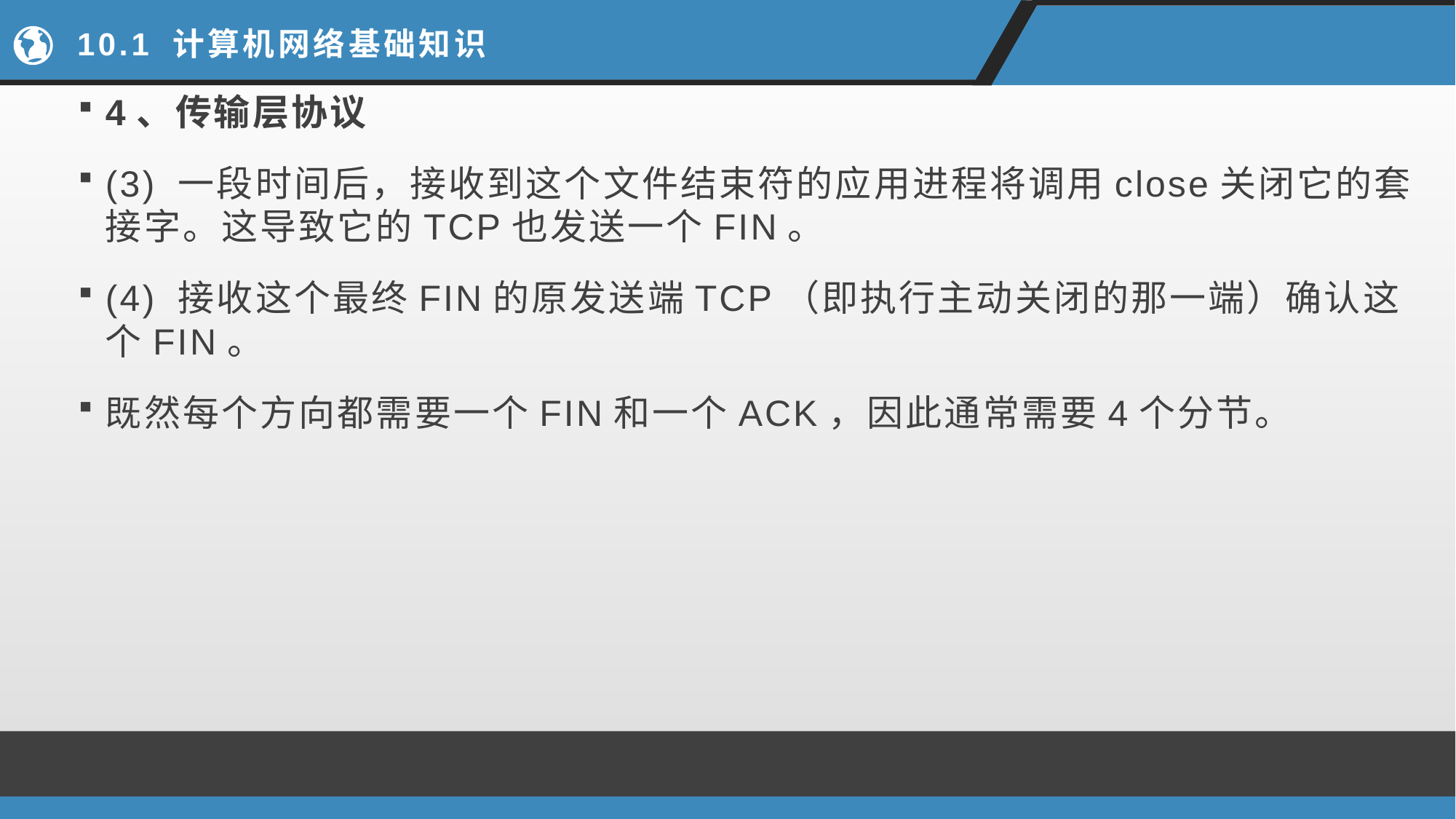

# 10.1 计算机网络基础知识

4、传输层协议
(3) 一段时间后，接收到这个文件结束符的应用进程将调用close关闭它的套接字。这导致它的TCP也发送一个FIN。
(4) 接收这个最终FIN的原发送端TCP（即执行主动关闭的那一端）确认这个FIN。
既然每个方向都需要一个FIN和一个ACK，因此通常需要4个分节。